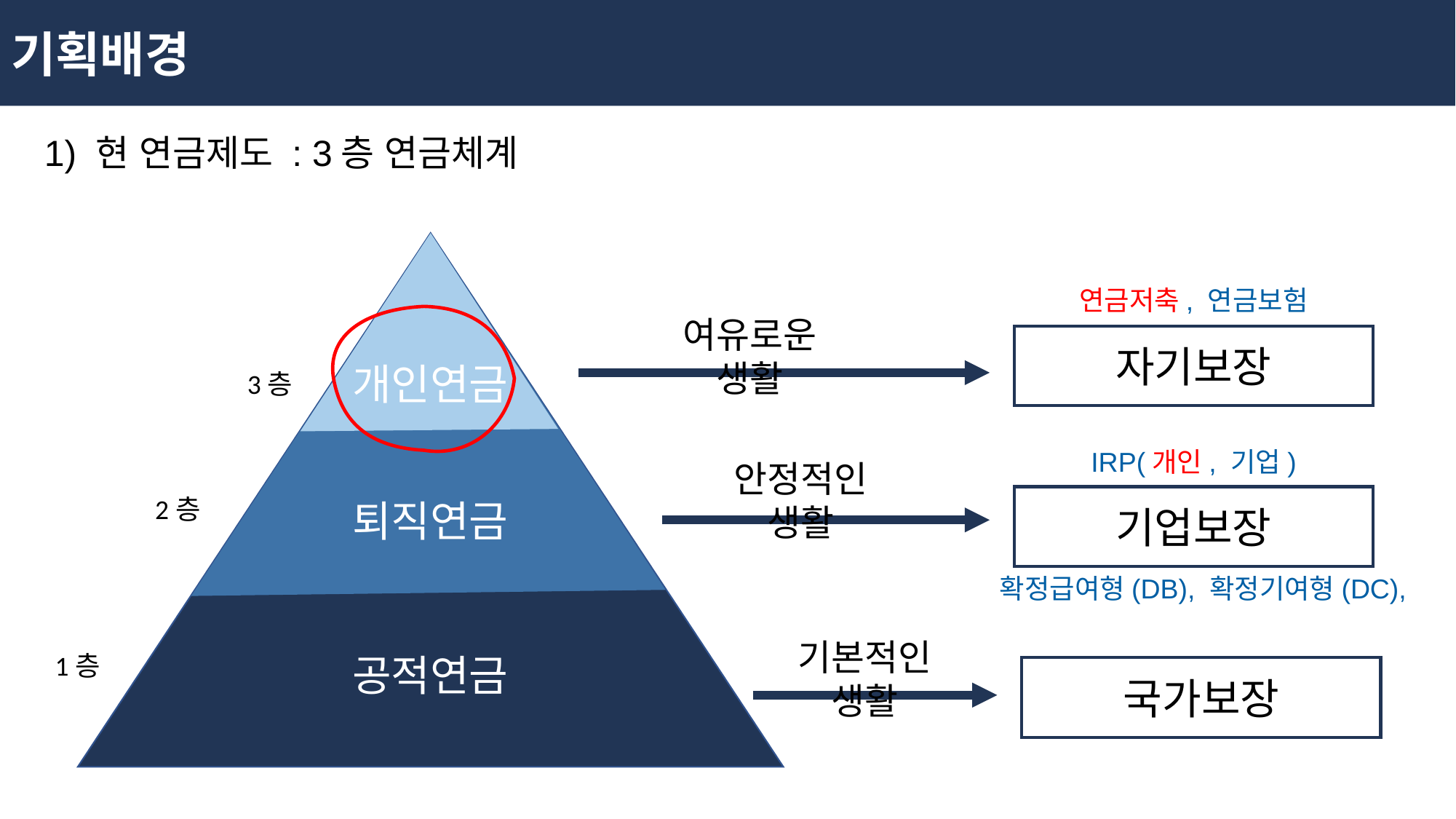

기획배경
1) 현 연금제도 : 3층 연금체계

연금저축, 연금보험

여유로운 생활
자기보장
개인연금
 3층
IRP(개인, 기업)
안정적인 생활
 2층
기업보장
퇴직연금
확정급여형(DB), 확정기여형(DC),
기본적인 생활
1층
공적연금
국가보장